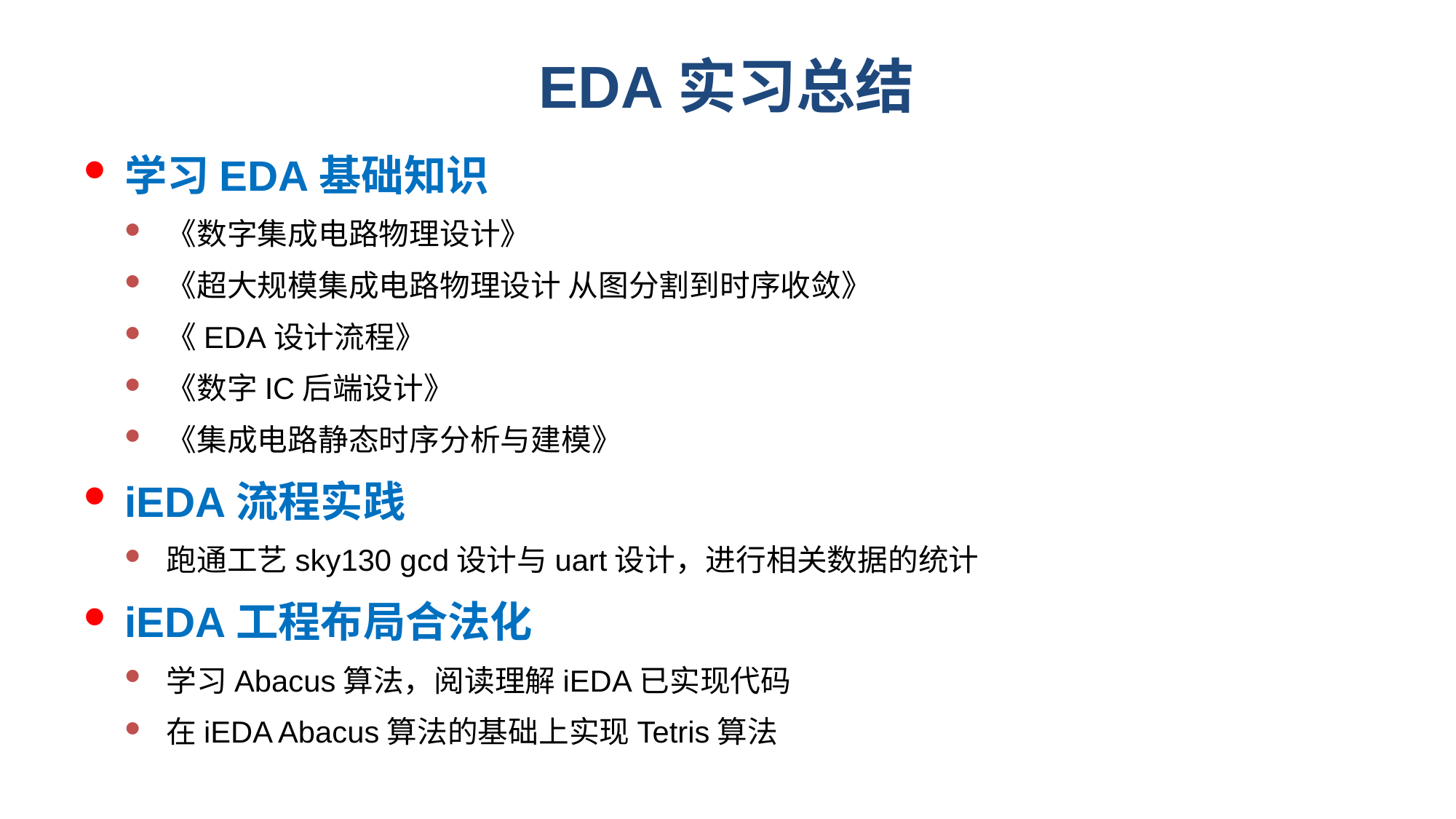

# EDA实习总结
学习EDA基础知识
《数字集成电路物理设计》
《超大规模集成电路物理设计 从图分割到时序收敛》
《EDA设计流程》
《数字IC后端设计》
《集成电路静态时序分析与建模》
iEDA流程实践
跑通工艺sky130 gcd设计与uart设计，进行相关数据的统计
iEDA工程布局合法化
学习Abacus算法，阅读理解iEDA已实现代码
在iEDA Abacus算法的基础上实现Tetris算法